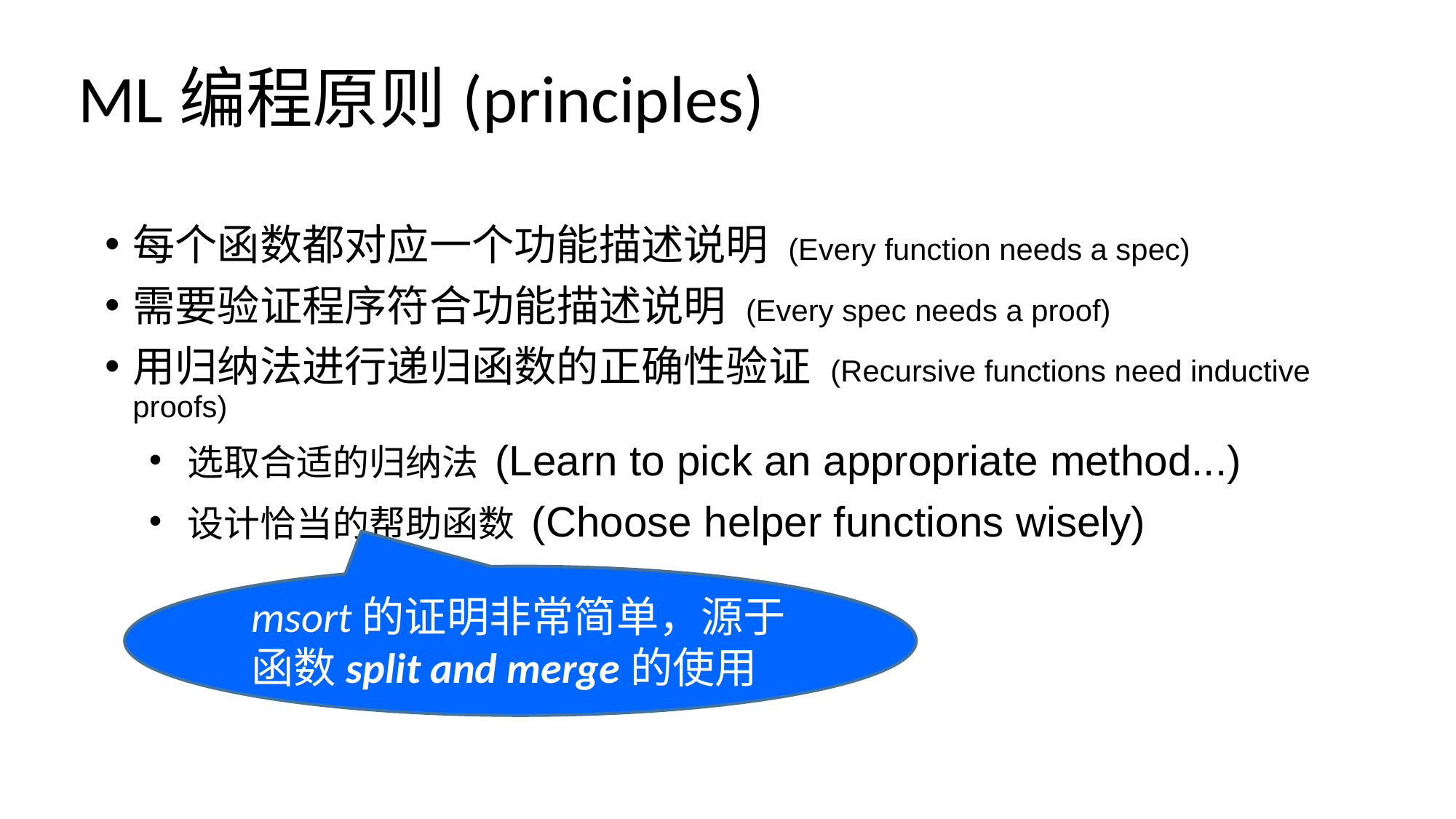

# ML编程原则(principles)
每个函数都对应一个功能描述说明 (Every function needs a spec)
需要验证程序符合功能描述说明 (Every spec needs a proof)
用归纳法进行递归函数的正确性验证 (Recursive functions need inductive proofs)
选取合适的归纳法 (Learn to pick an appropriate method...)
设计恰当的帮助函数 (Choose helper functions wisely)
msort的证明非常简单，源于函数split and merge的使用